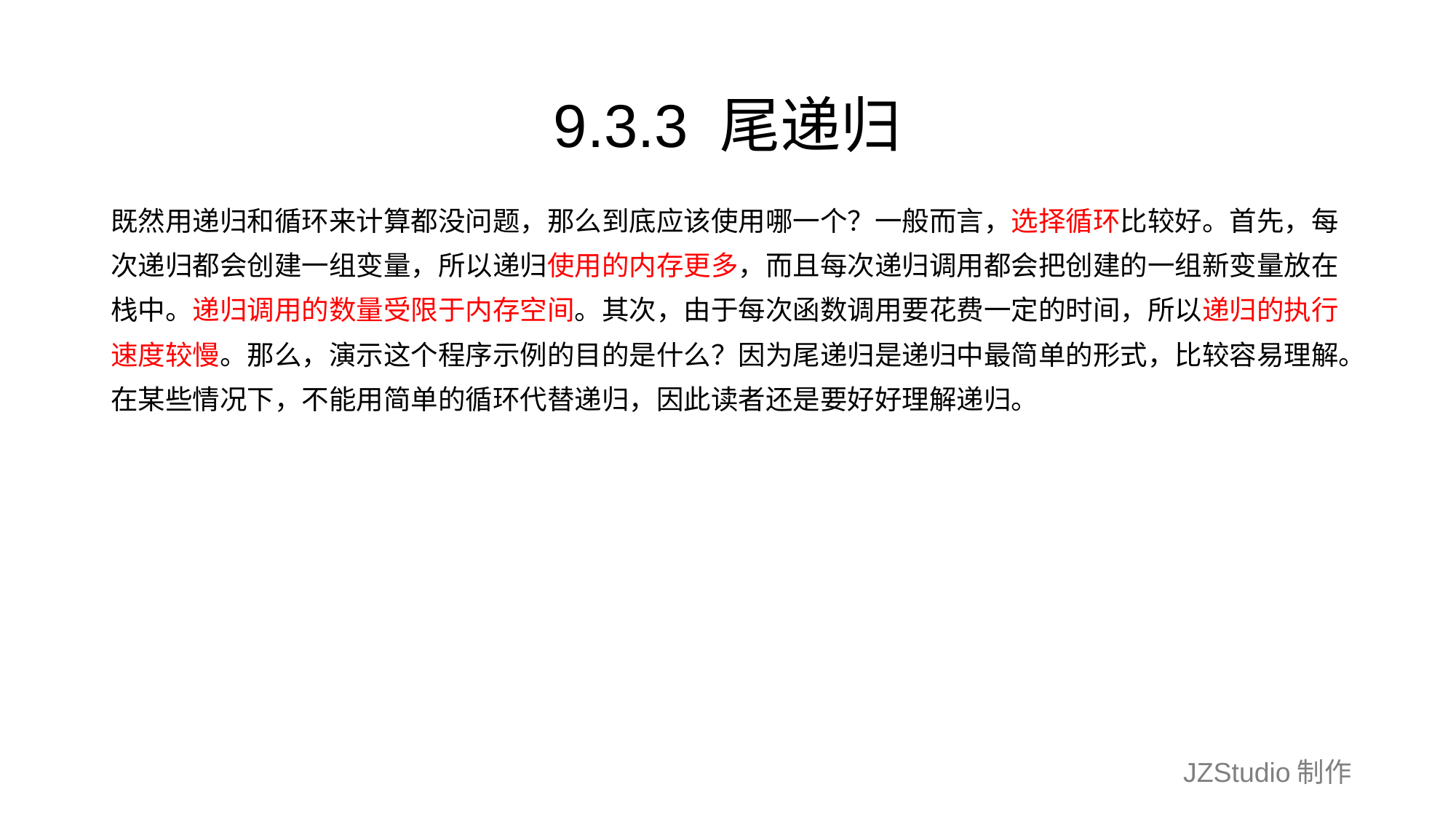

# 9.3.3 尾递归
既然用递归和循环来计算都没问题，那么到底应该使用哪一个？一般而言，选择循环比较好。首先，每
次递归都会创建一组变量，所以递归使用的内存更多，而且每次递归调用都会把创建的一组新变量放在
栈中。递归调用的数量受限于内存空间。其次，由于每次函数调用要花费一定的时间，所以递归的执行
速度较慢。那么，演示这个程序示例的目的是什么？因为尾递归是递归中最简单的形式，比较容易理解。
在某些情况下，不能用简单的循环代替递归，因此读者还是要好好理解递归。